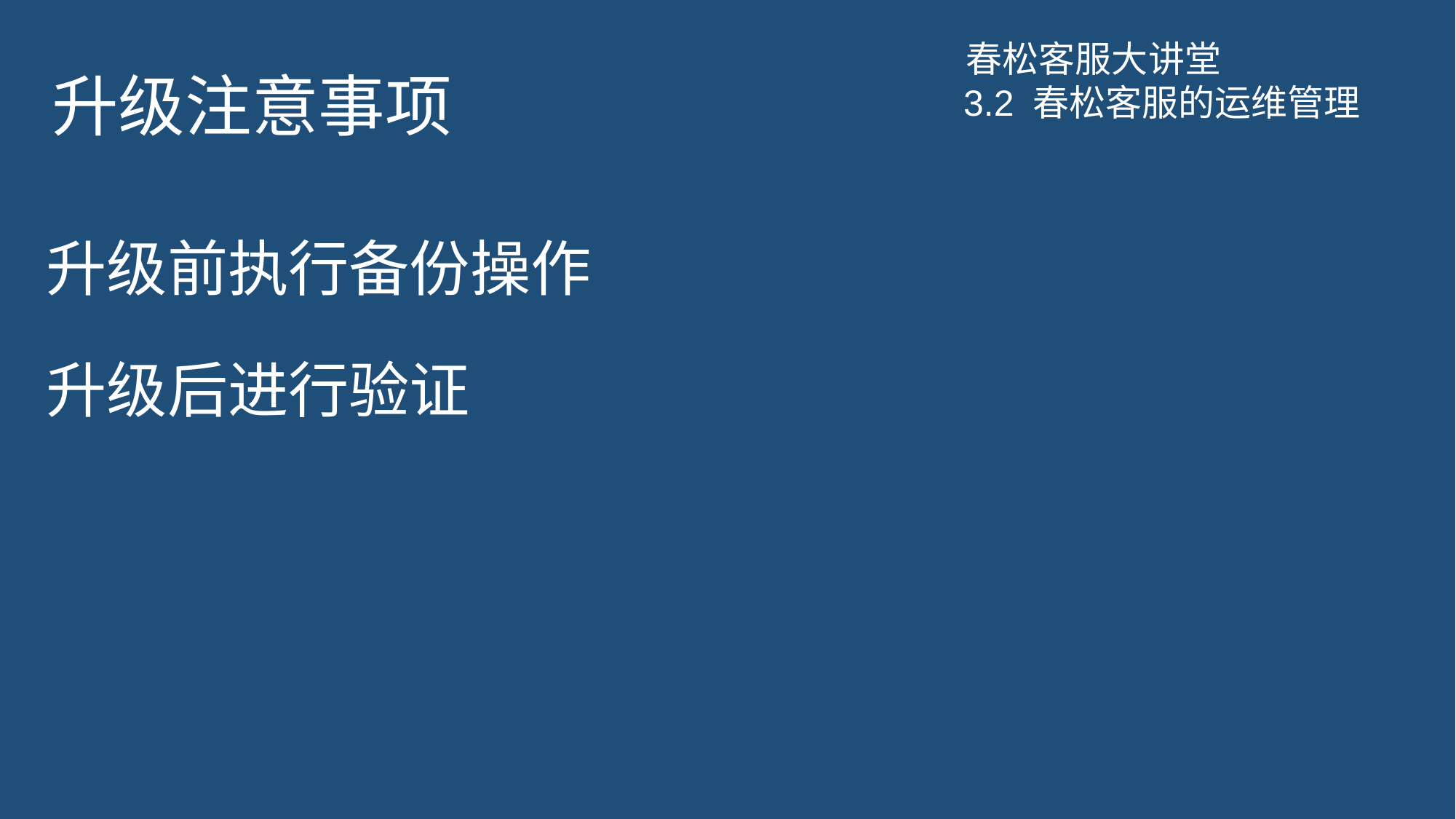

# 升级注意事项
春松客服大讲堂
3.2 春松客服的运维管理
升级前执行备份操作
升级后进行验证